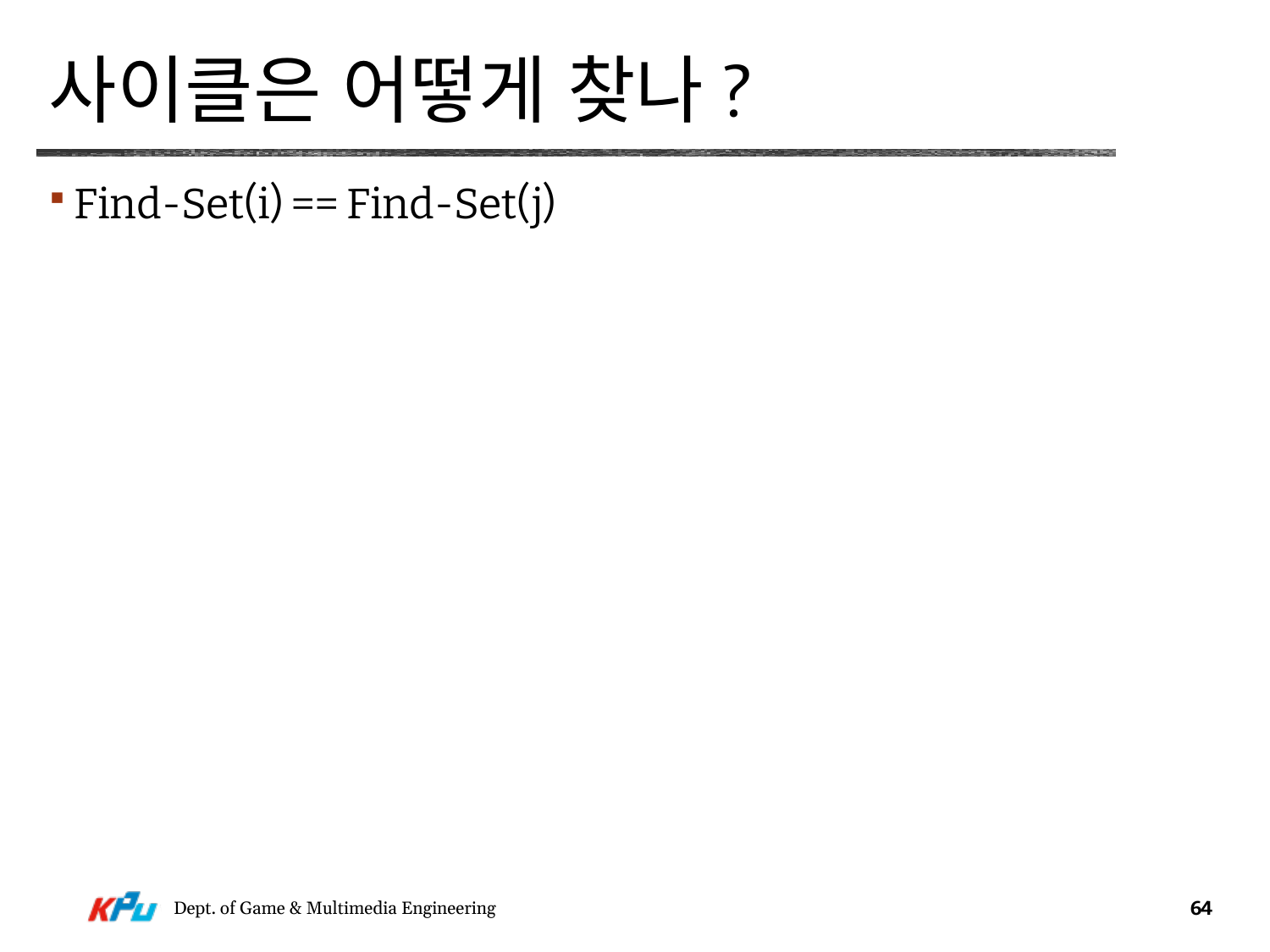

# 사이클은 어떻게 찾나?
Find-Set(i) == Find-Set(j)
Dept. of Game & Multimedia Engineering
64